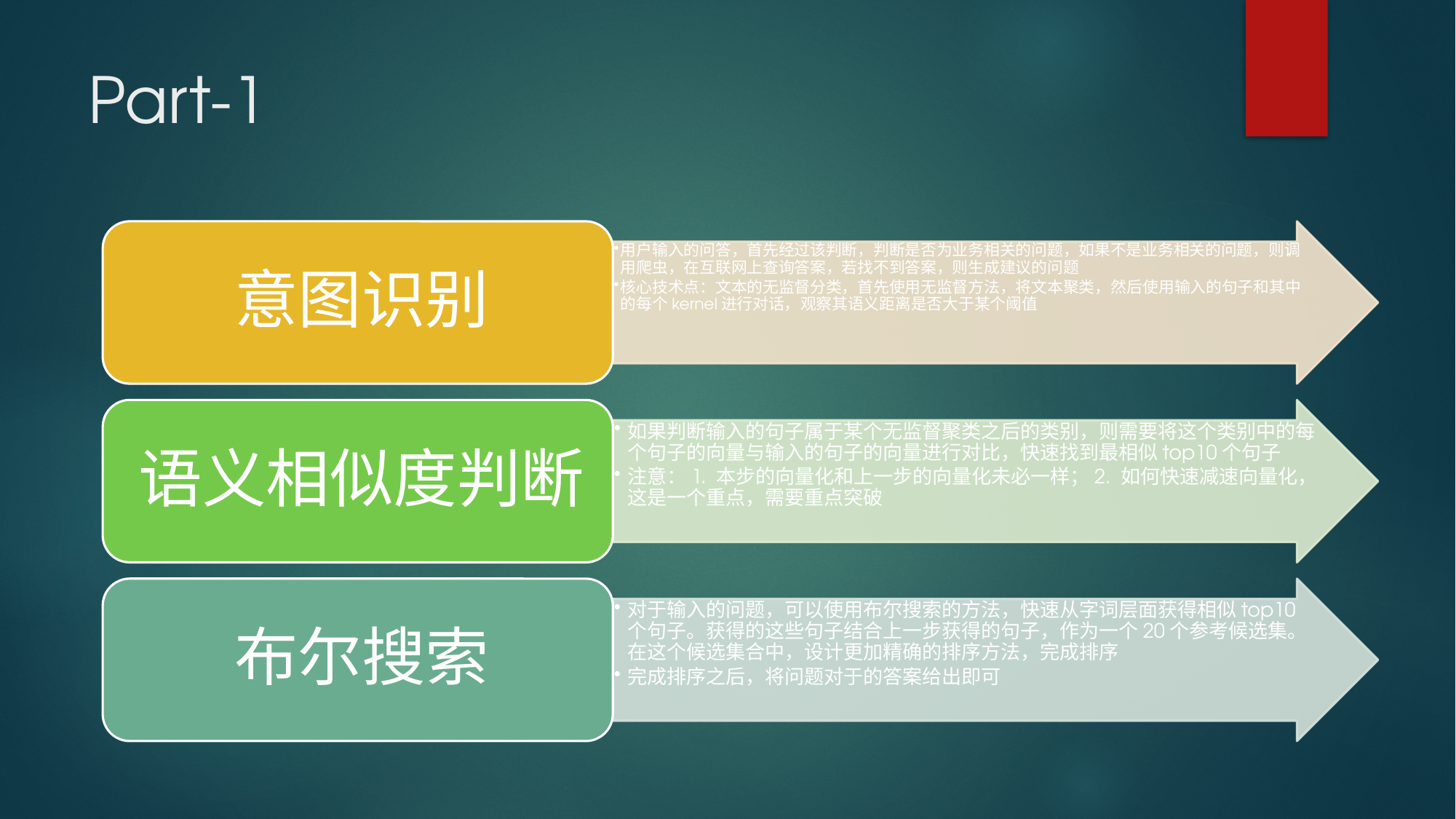

# Part-1
用户输入的问答，首先经过该判断，判断是否为业务相关的问题，如果不是业务相关的问题，则调用爬虫，在互联网上查询答案，若找不到答案，则生成建议的问题
核心技术点：文本的无监督分类，首先使用无监督方法，将文本聚类，然后使用输入的句子和其中的每个kernel进行对话，观察其语义距离是否大于某个阈值
意图识别
如果判断输入的句子属于某个无监督聚类之后的类别，则需要将这个类别中的每个句子的向量与输入的句子的向量进行对比，快速找到最相似top10个句子
注意：1. 本步的向量化和上一步的向量化未必一样；2. 如何快速减速向量化，这是一个重点，需要重点突破
语义相似度判断
对于输入的问题，可以使用布尔搜索的方法，快速从字词层面获得相似top10个句子。获得的这些句子结合上一步获得的句子，作为一个20个参考候选集。在这个候选集合中，设计更加精确的排序方法，完成排序
完成排序之后，将问题对于的答案给出即可
布尔搜索